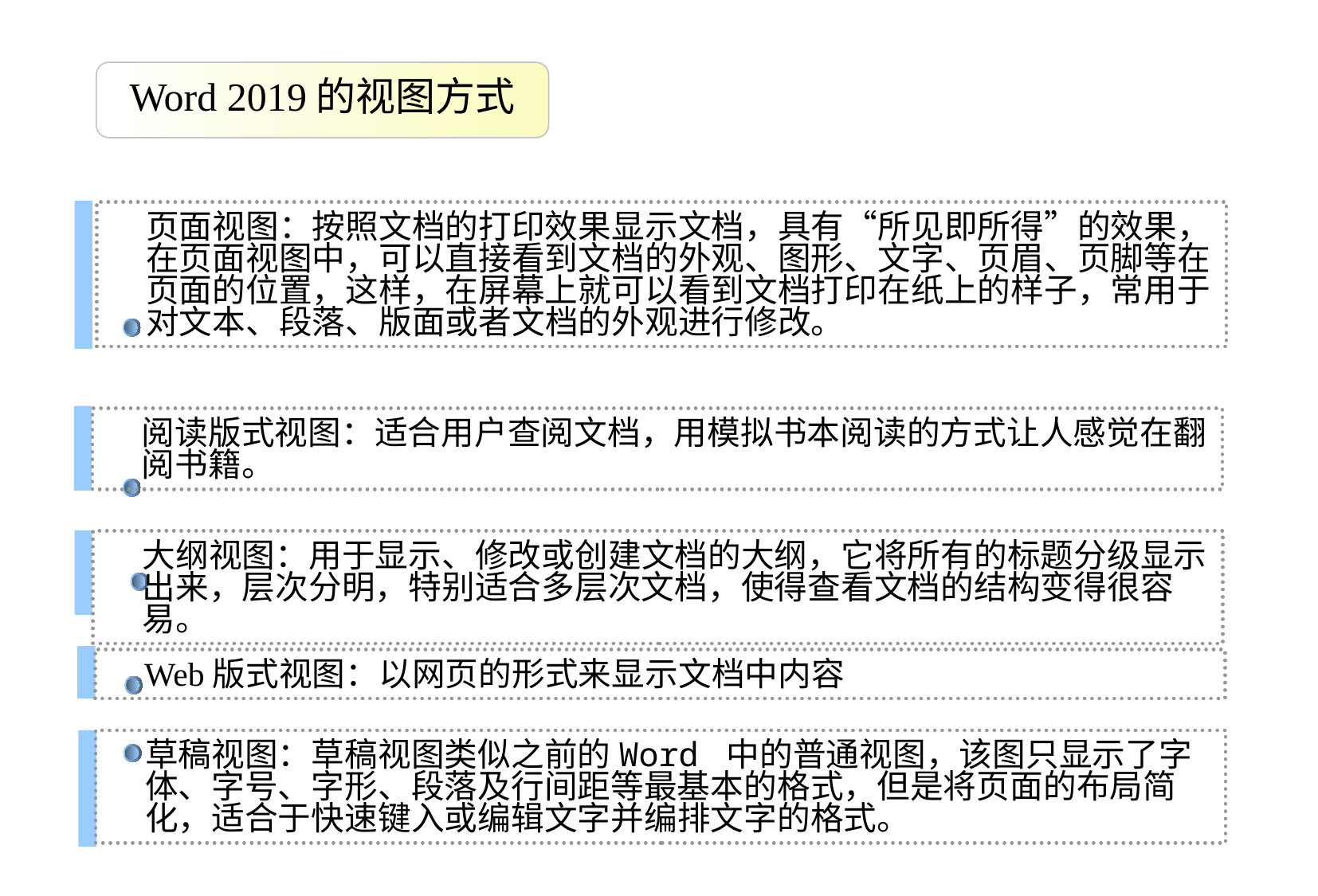

Word 2010的概述
Word 2019的视图方式

页面视图：按照文档的打印效果显示文档，具有“所见即所得”的效果，在页面视图中，可以直接看到文档的外观、图形、文字、页眉、页脚等在页面的位置，这样，在屏幕上就可以看到文档打印在纸上的样子，常用于对文本、段落、版面或者文档的外观进行修改。

阅读版式视图：适合用户查阅文档，用模拟书本阅读的方式让人感觉在翻阅书籍。

大纲视图：用于显示、修改或创建文档的大纲，它将所有的标题分级显示出来，层次分明，特别适合多层次文档，使得查看文档的结构变得很容易。

Web版式视图：以网页的形式来显示文档中内容

草稿视图：草稿视图类似之前的Word 中的普通视图，该图只显示了字体、字号、字形、段落及行间距等最基本的格式，但是将页面的布局简化，适合于快速键入或编辑文字并编排文字的格式。